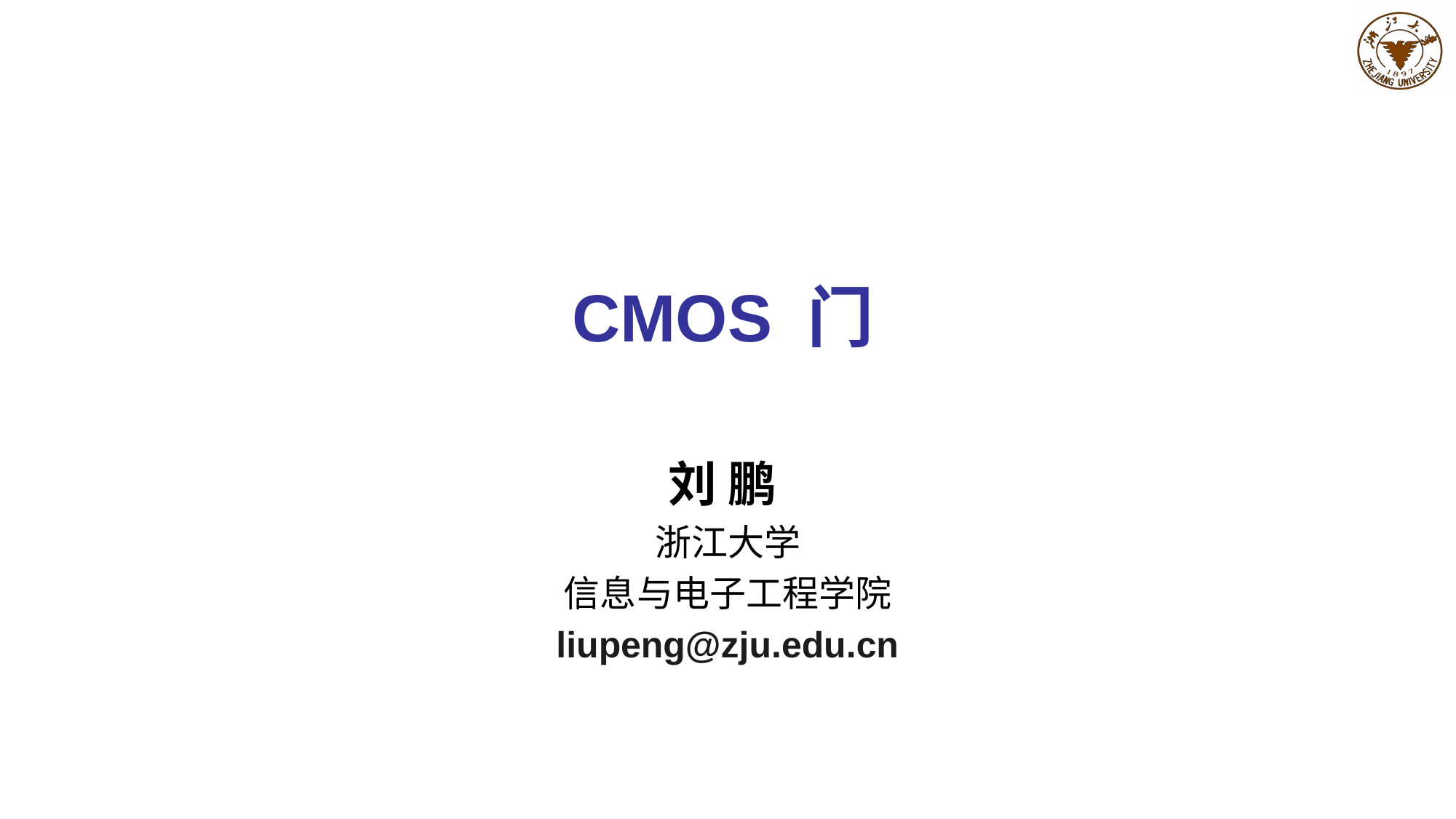

# CMOS 门
刘 鹏
浙江大学
信息与电子工程学院
liupeng@zju.edu.cn